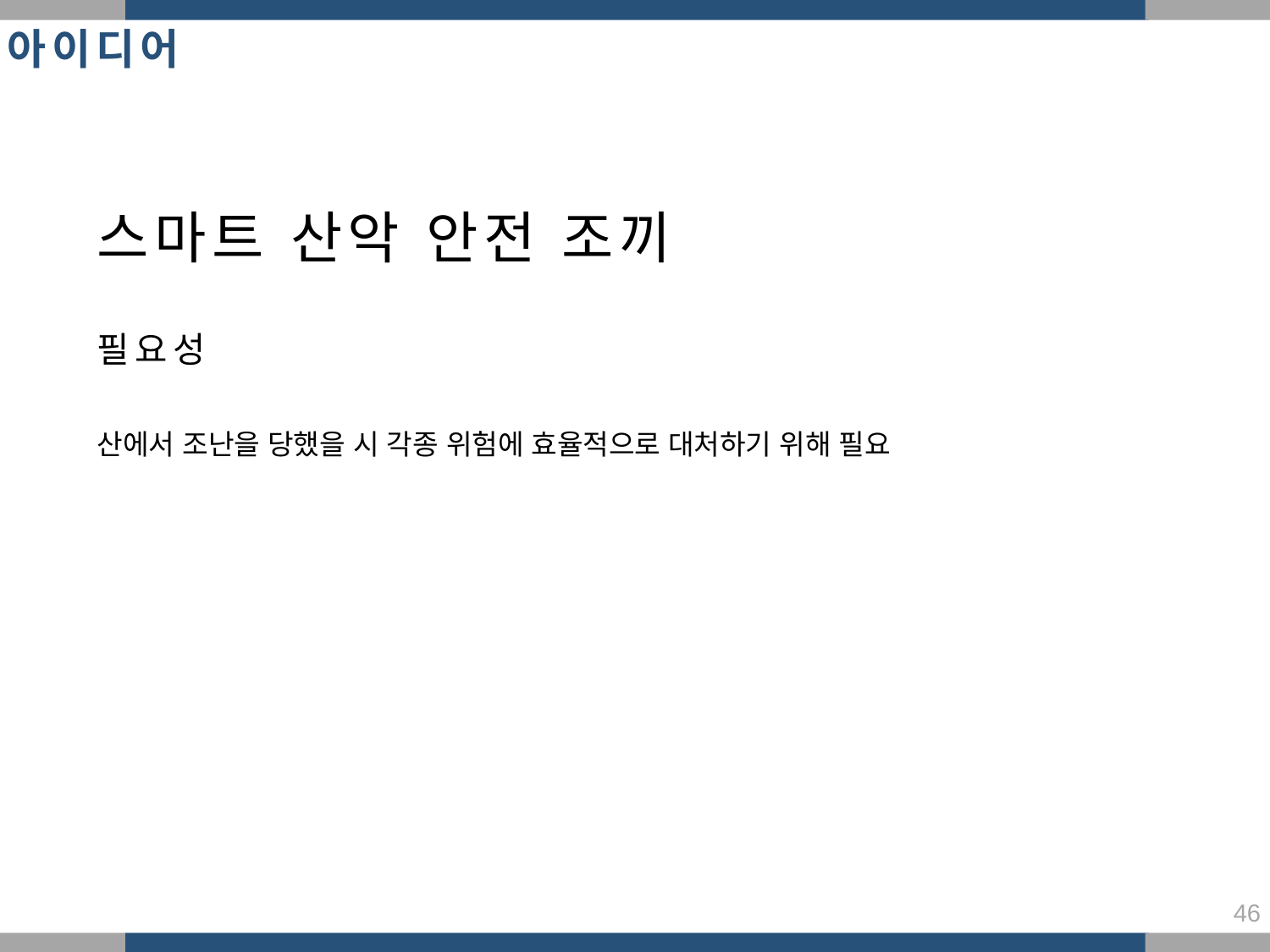

아이디어
스마트 산악 안전 조끼
필요성
산에서 조난을 당했을 시 각종 위험에 효율적으로 대처하기 위해 필요
46